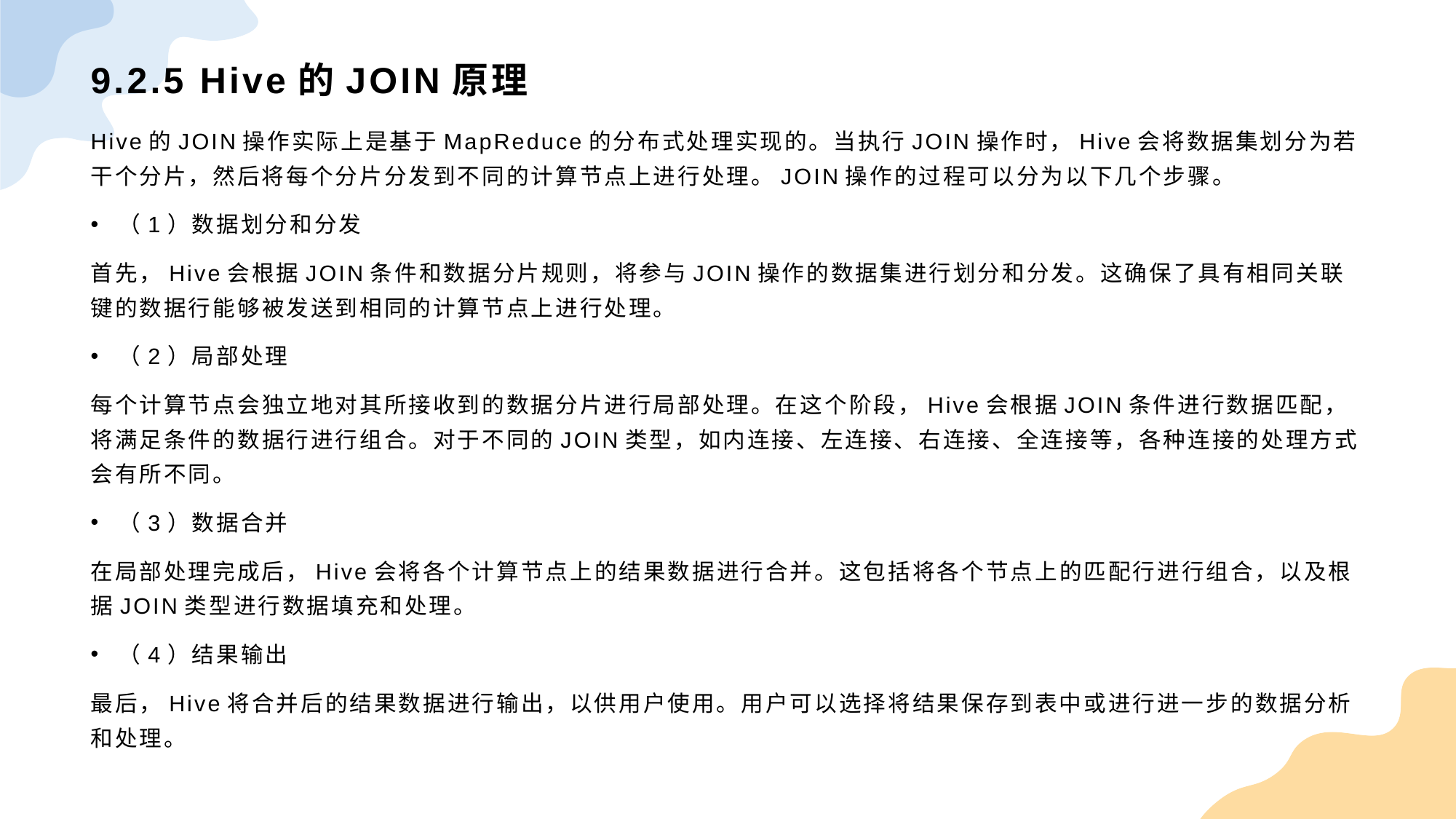

# 9.2.5 Hive的JOIN原理
Hive的JOIN操作实际上是基于MapReduce的分布式处理实现的。当执行JOIN操作时，Hive会将数据集划分为若干个分片，然后将每个分片分发到不同的计算节点上进行处理。JOIN操作的过程可以分为以下几个步骤。
（1）数据划分和分发
首先，Hive会根据JOIN条件和数据分片规则，将参与JOIN操作的数据集进行划分和分发。这确保了具有相同关联键的数据行能够被发送到相同的计算节点上进行处理。
（2）局部处理
每个计算节点会独立地对其所接收到的数据分片进行局部处理。在这个阶段，Hive会根据JOIN条件进行数据匹配，将满足条件的数据行进行组合。对于不同的JOIN类型，如内连接、左连接、右连接、全连接等，各种连接的处理方式会有所不同。
（3）数据合并
在局部处理完成后，Hive会将各个计算节点上的结果数据进行合并。这包括将各个节点上的匹配行进行组合，以及根据JOIN类型进行数据填充和处理。
（4）结果输出
最后，Hive将合并后的结果数据进行输出，以供用户使用。用户可以选择将结果保存到表中或进行进一步的数据分析和处理。